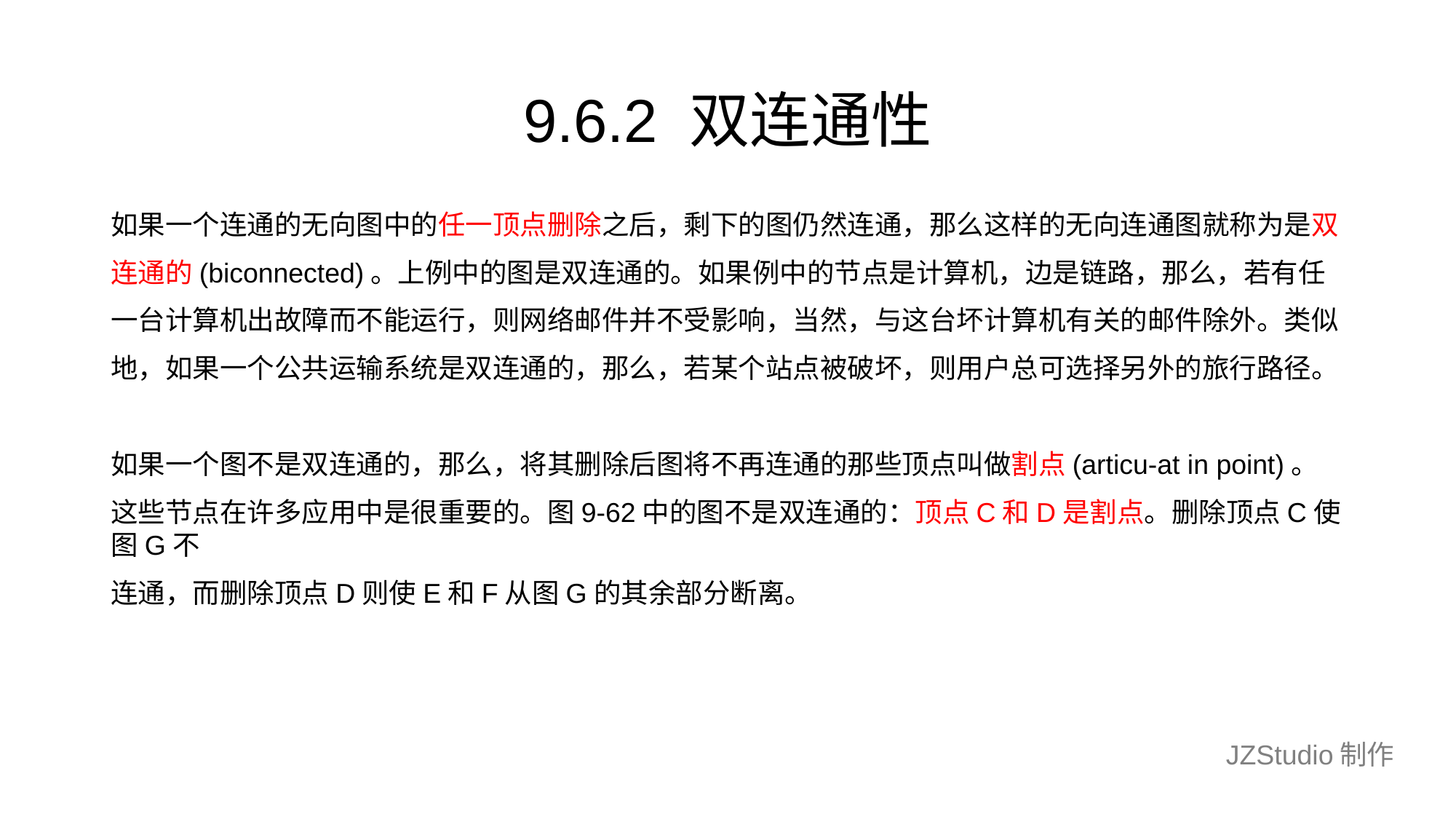

# 9.6.2 双连通性
如果一个连通的无向图中的任一顶点删除之后，剩下的图仍然连通，那么这样的无向连通图就称为是双
连通的(biconnected)。上例中的图是双连通的。如果例中的节点是计算机，边是链路，那么，若有任
一台计算机出故障而不能运行，则网络邮件并不受影响，当然，与这台坏计算机有关的邮件除外。类似
地，如果一个公共运输系统是双连通的，那么，若某个站点被破坏，则用户总可选择另外的旅行路径。

如果一个图不是双连通的，那么，将其删除后图将不再连通的那些顶点叫做割点(articu-at in point)。
这些节点在许多应用中是很重要的。图9-62中的图不是双连通的：顶点C和D是割点。删除顶点C使图G不
连通，而删除顶点D则使E和F从图G的其余部分断离。